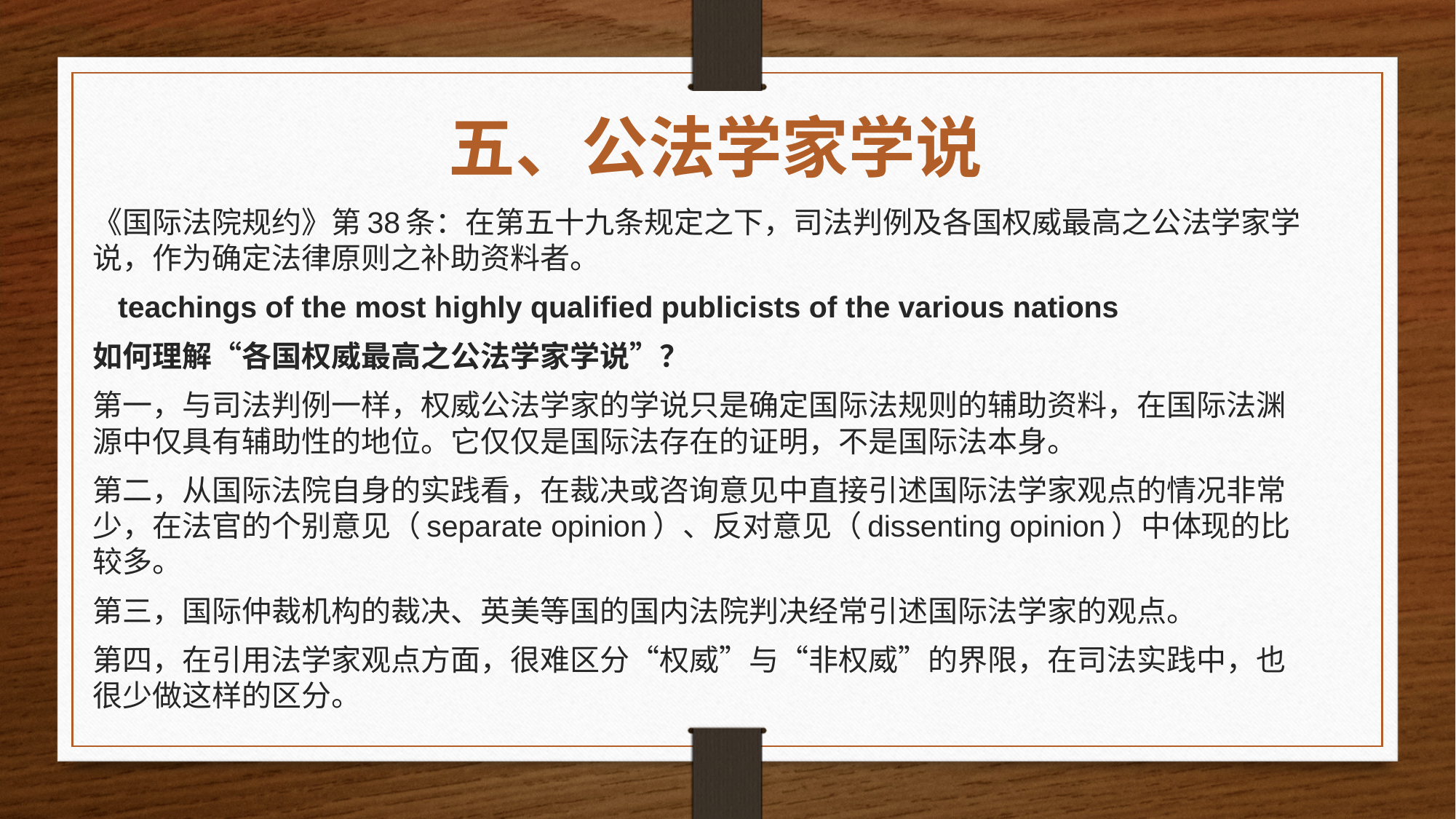

# 五、公法学家学说
《国际法院规约》第38条：在第五十九条规定之下，司法判例及各国权威最高之公法学家学说，作为确定法律原则之补助资料者。
   teachings of the most highly qualified publicists of the various nations
如何理解“各国权威最高之公法学家学说”？
第一，与司法判例一样，权威公法学家的学说只是确定国际法规则的辅助资料，在国际法渊源中仅具有辅助性的地位。它仅仅是国际法存在的证明，不是国际法本身。
第二，从国际法院自身的实践看，在裁决或咨询意见中直接引述国际法学家观点的情况非常少，在法官的个别意见（separate opinion）、反对意见（dissenting opinion）中体现的比较多。
第三，国际仲裁机构的裁决、英美等国的国内法院判决经常引述国际法学家的观点。
第四，在引用法学家观点方面，很难区分“权威”与“非权威”的界限，在司法实践中，也很少做这样的区分。